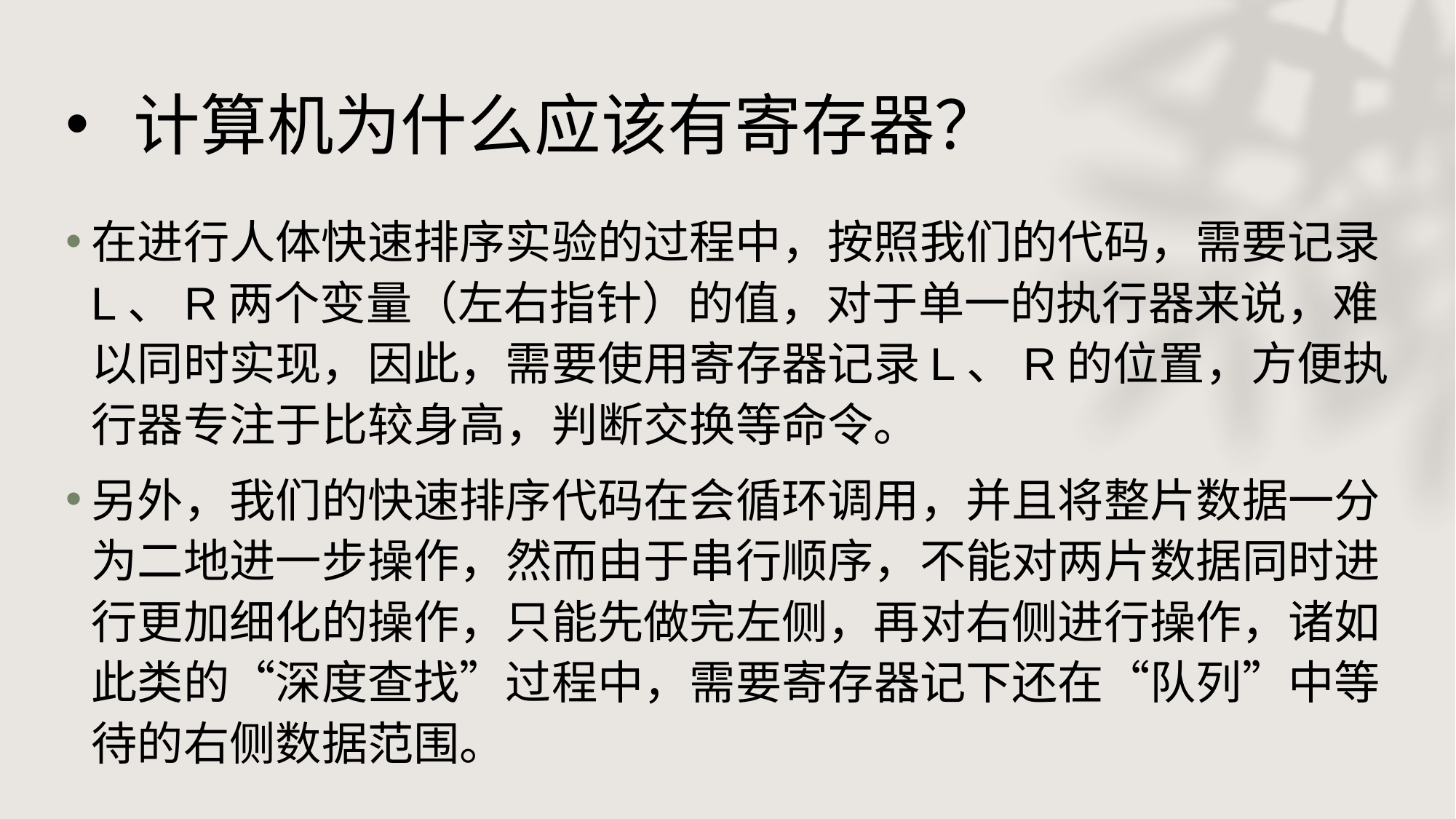

# 计算机为什么应该有寄存器？
在进行人体快速排序实验的过程中，按照我们的代码，需要记录L、R两个变量（左右指针）的值，对于单一的执行器来说，难以同时实现，因此，需要使用寄存器记录L、R的位置，方便执行器专注于比较身高，判断交换等命令。
另外，我们的快速排序代码在会循环调用，并且将整片数据一分为二地进一步操作，然而由于串行顺序，不能对两片数据同时进行更加细化的操作，只能先做完左侧，再对右侧进行操作，诸如此类的“深度查找”过程中，需要寄存器记下还在“队列”中等待的右侧数据范围。